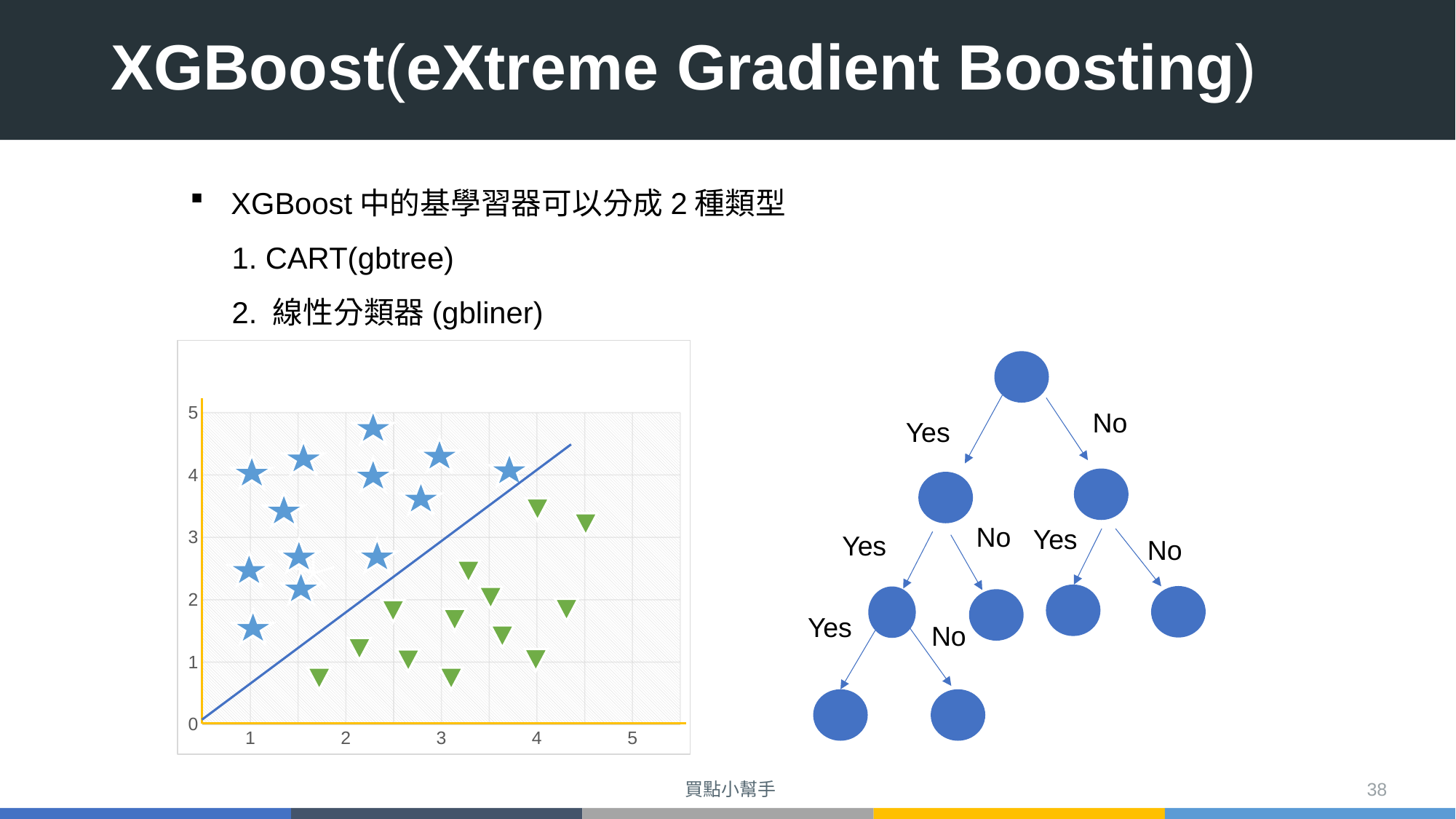

# XGBoost(eXtreme Gradient Boosting)
XGBoost中的基學習器可以分成2種類型
     1. CART(gbtree)
     2. 線性分類器(gbliner)

### Chart

| Category | 欄1 | 欄2 | 欄3 |
|---|---|---|---|
| 1 | None | None | None |
| 2 | None | None | None |
| 3 | None | None | None |
| 4 | None | None | None |
| 5 | None | None | None |
No
Yes

No
Yes
Yes
No

Yes
No

買點小幫手
38